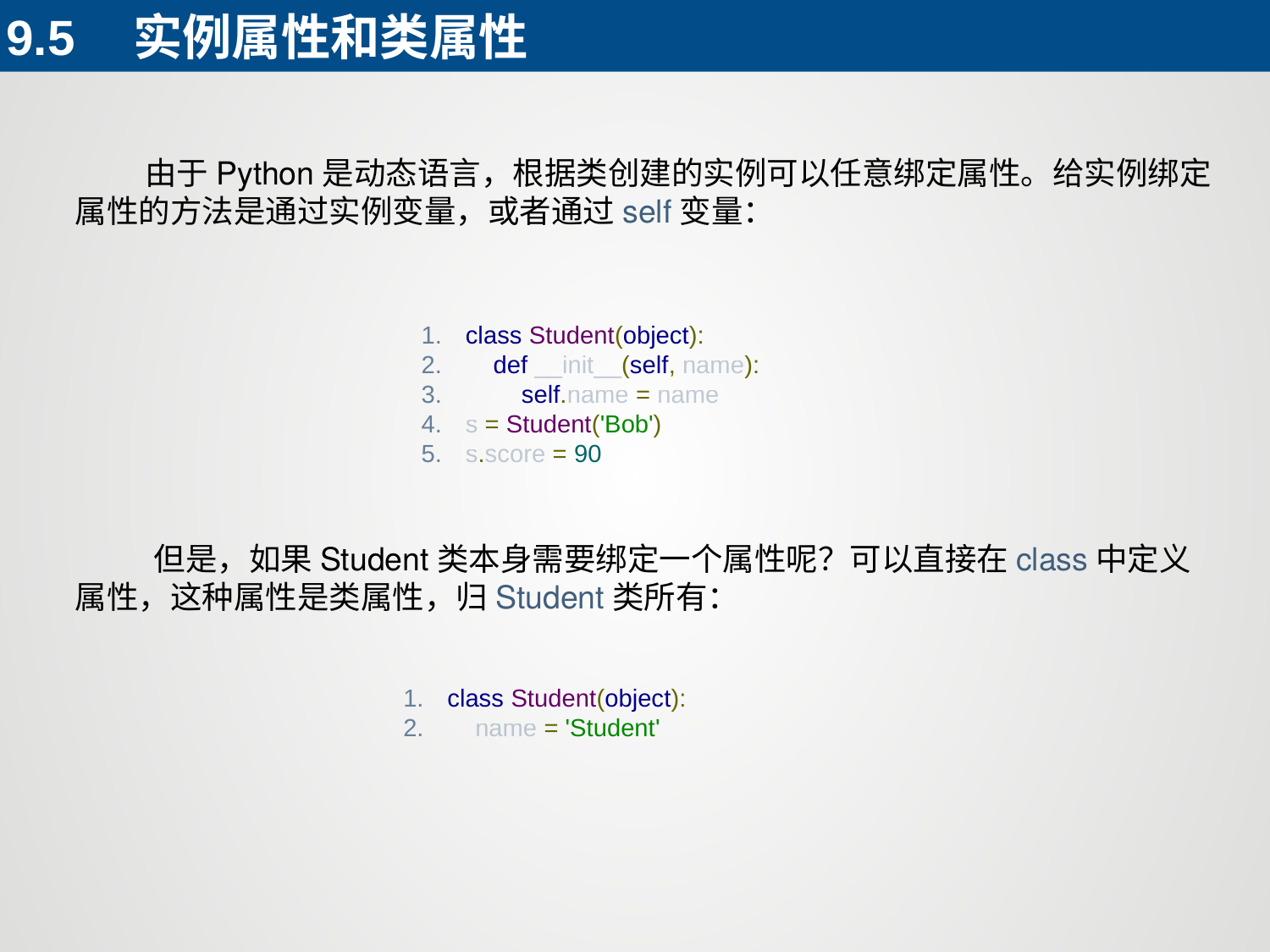

9.5	实例属性和类属性
       由于Python是动态语言，根据类创建的实例可以任意绑定属性。给实例绑定属性的方法是通过实例变量，或者通过self变量：
class Student(object):
    def __init__(self, name):
        self.name = name
s = Student('Bob')
s.score = 90
        但是，如果Student类本身需要绑定一个属性呢？可以直接在class中定义属性，这种属性是类属性，归Student类所有：
class Student(object):
    name = 'Student'